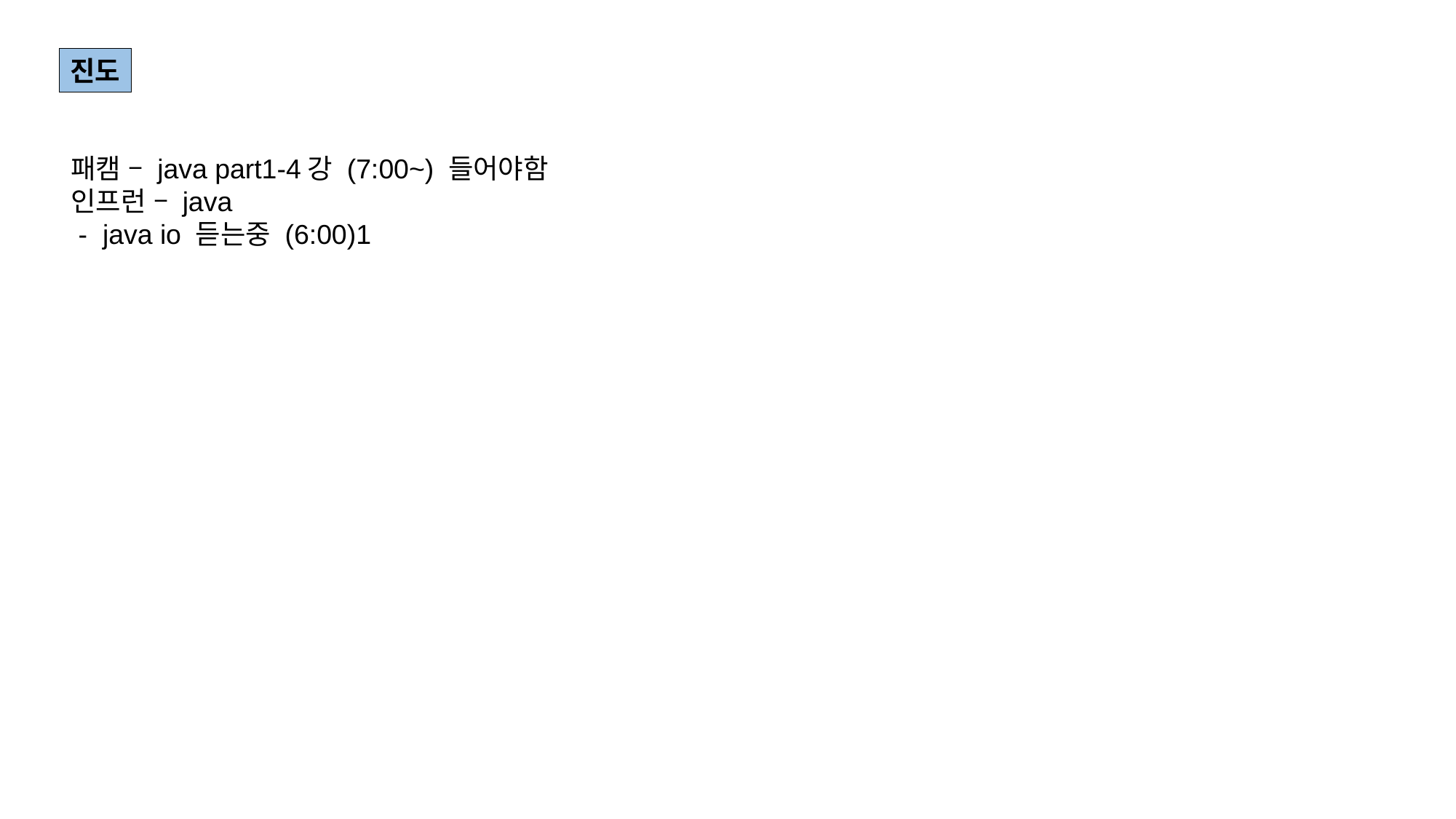

진도
패캠 – java part1-4강 (7:00~) 들어야함
인프런 – java
 -  java io 듣는중 (6:00)1